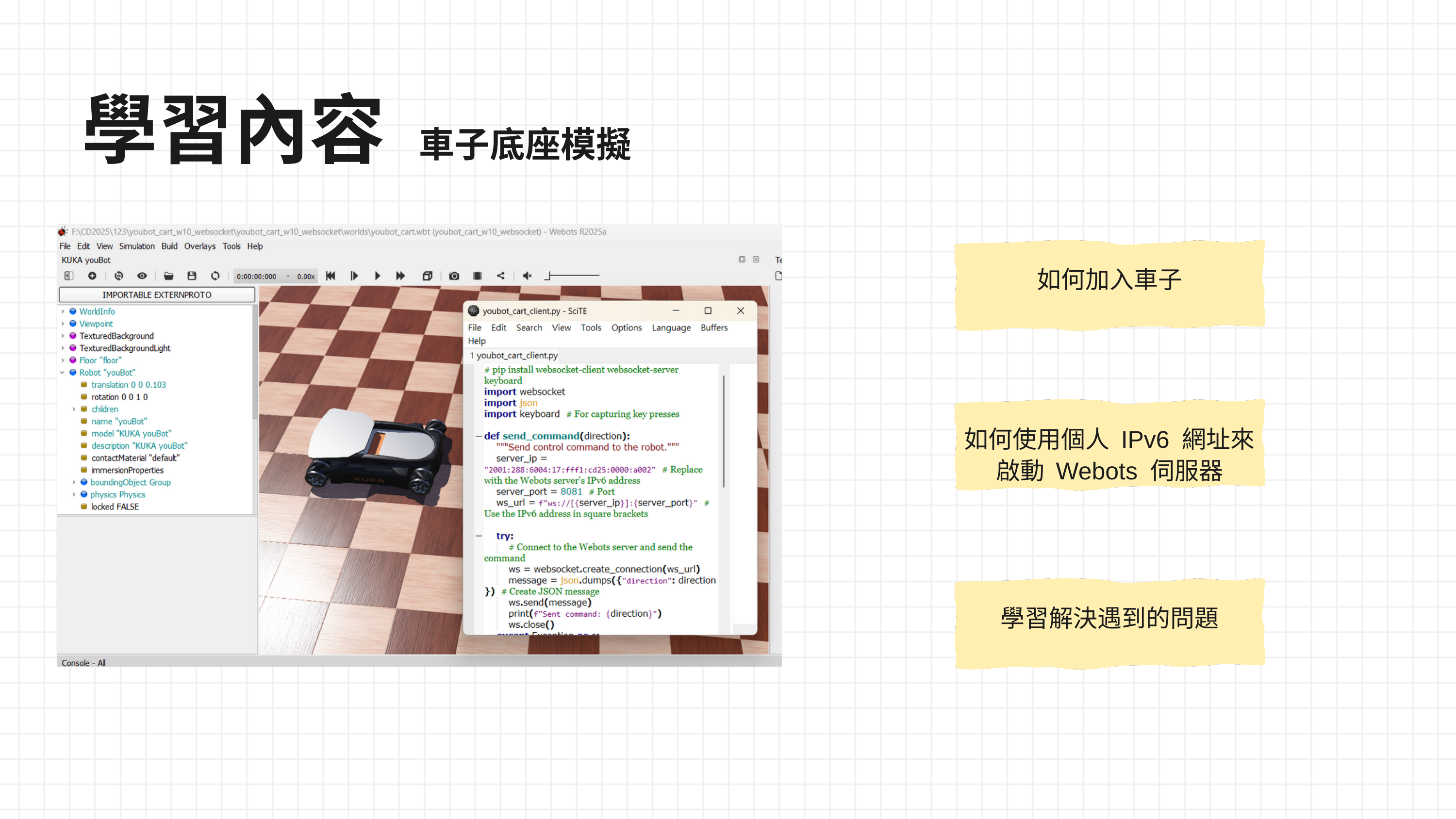

學習內容
車子底座模擬

如何加入車子

如何使用個人 IPv6 網址來啟動 Webots 伺服器

學習解決遇到的問題